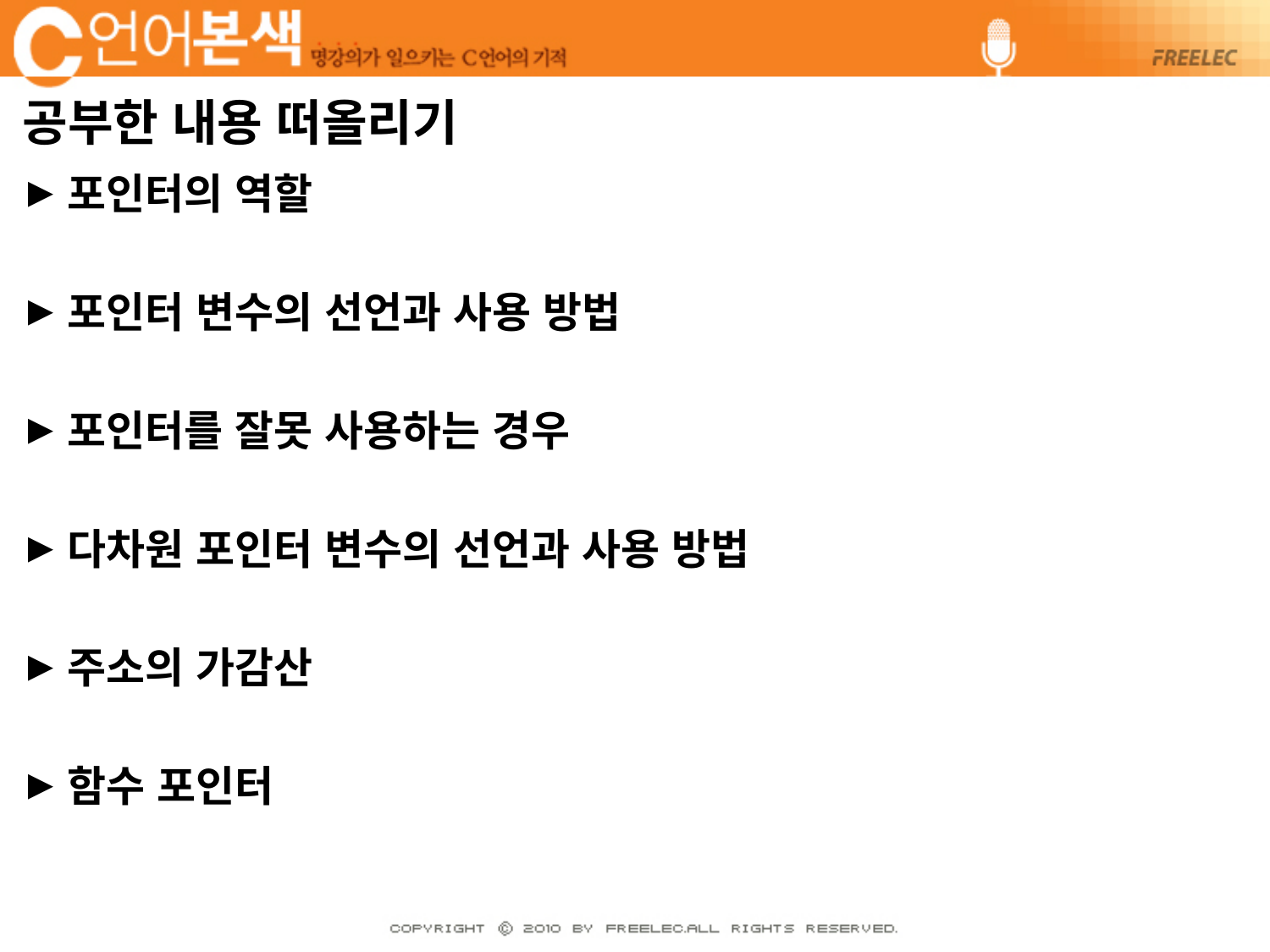

# 공부한 내용 떠올리기
포인터의 역할

포인터 변수의 선언과 사용 방법

포인터를 잘못 사용하는 경우

다차원 포인터 변수의 선언과 사용 방법

주소의 가감산

함수 포인터